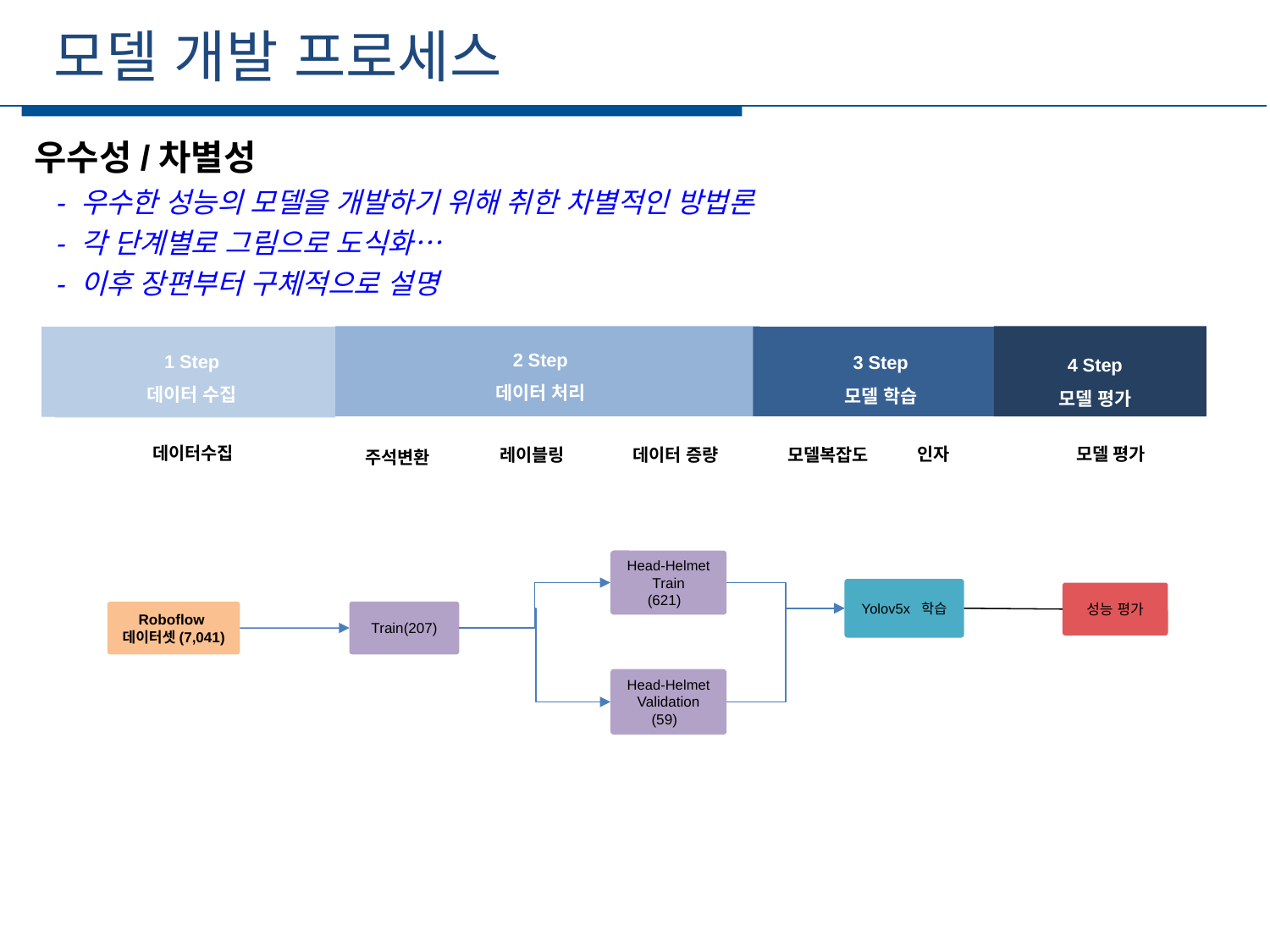

모델 개발 프로세스
세부일정

우수성/차별성
  - 우수한 성능의 모델을 개발하기 위해 취한 차별적인 방법론
  - 각 단계별로 그림으로 도식화…
  - 이후 장편부터 구체적으로 설명

1 Step
데이터 수집
2 Step
데이터 처리
1 Step
데이터 수집
3 Step
모델 학습
4 Step
모델 평가
데이터수집
인자
모델 평가
레이블링
데이터 증량
모델복잡도
주석변환
Head-Helmet
Train
(621)
Yolov5x  학습
성능 평가
Train(207)
Roboflow
데이터셋(7,041)
Head-Helmet
Validation
(59)